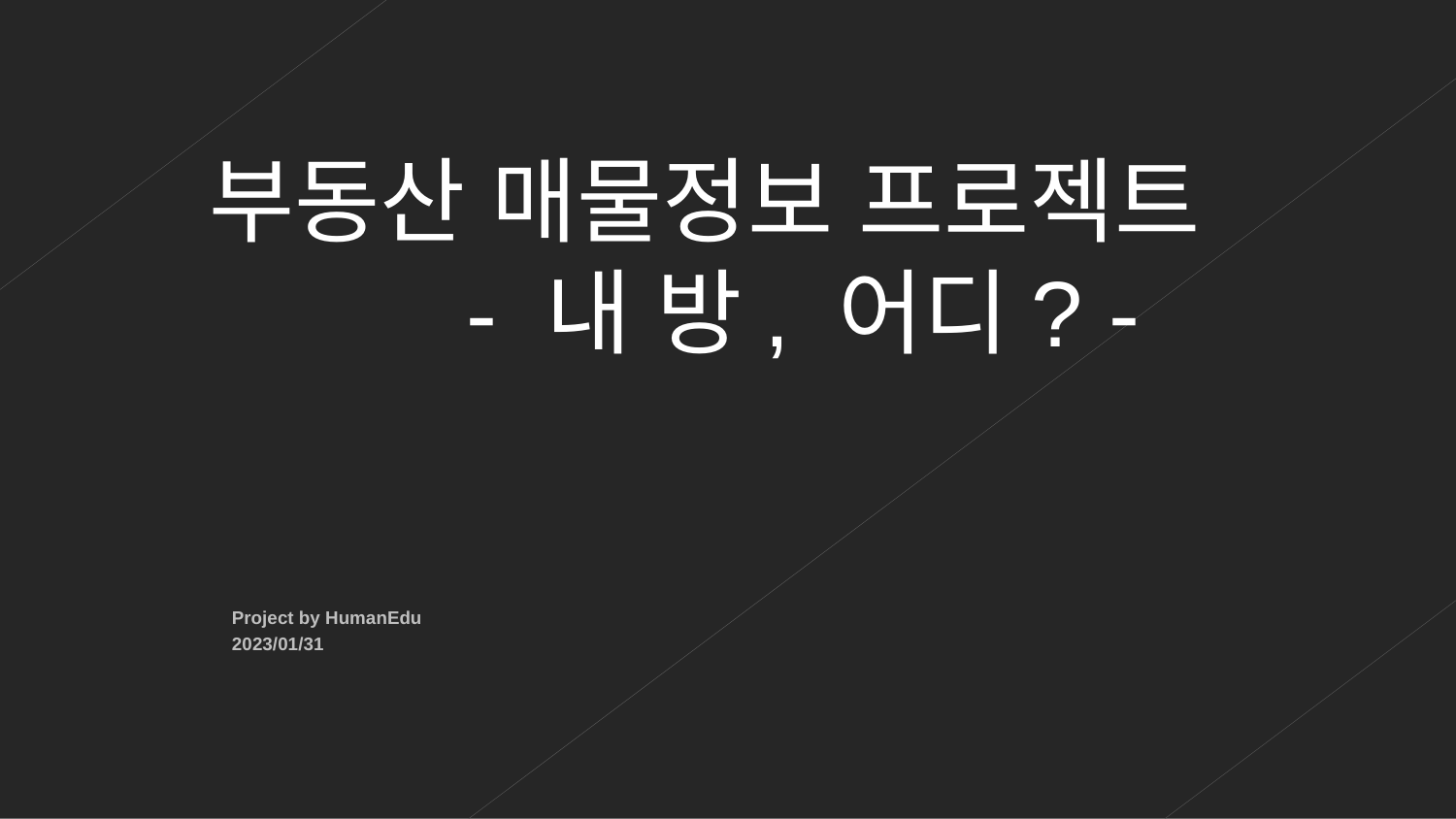

부동산 매물정보 프로젝트
          - 내 방, 어디? -
Project by HumanEdu
2023/01/31